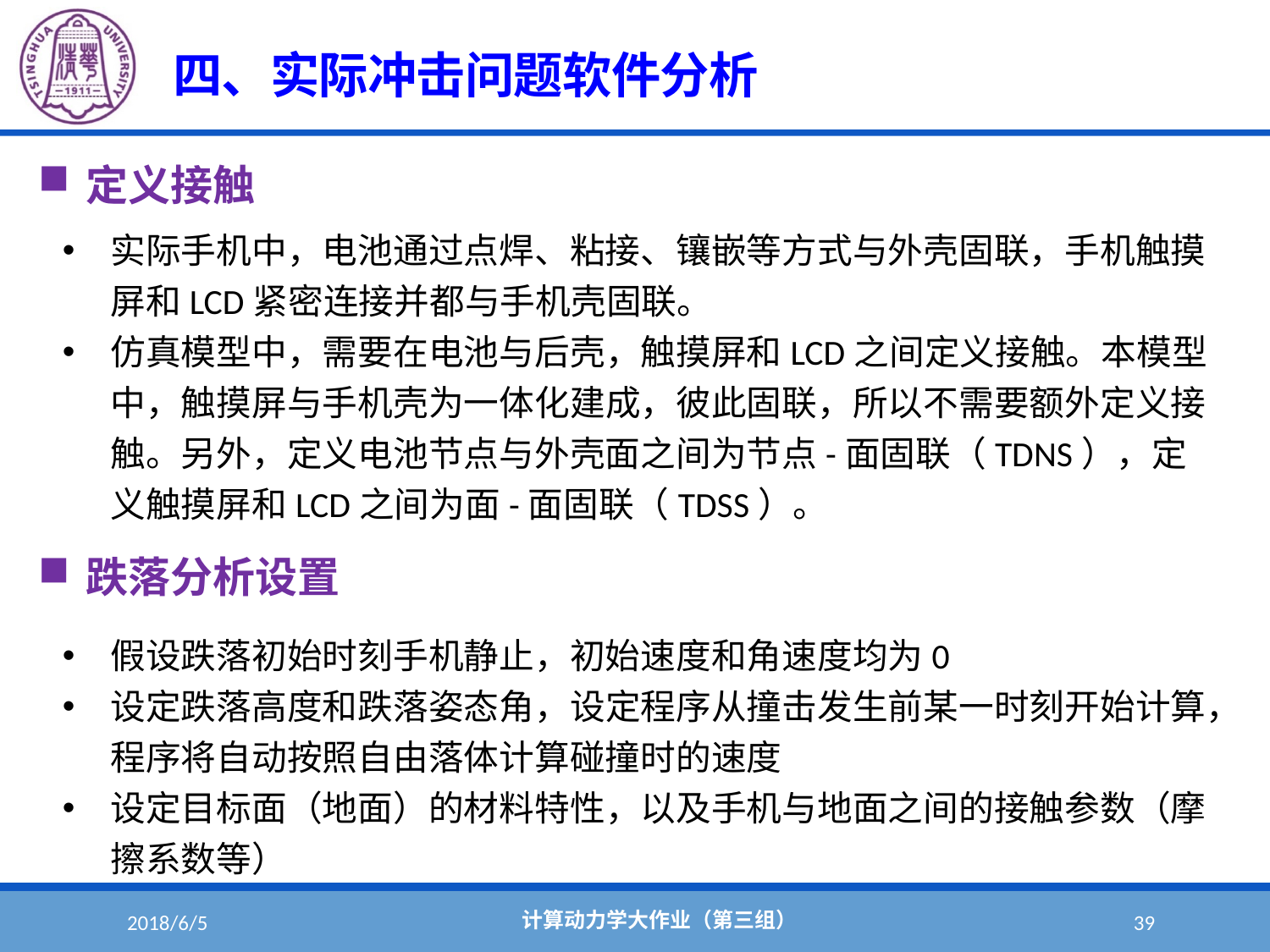

#
四、实际冲击问题软件分析
定义接触
实际手机中，电池通过点焊、粘接、镶嵌等方式与外壳固联，手机触摸屏和LCD紧密连接并都与手机壳固联。
仿真模型中，需要在电池与后壳，触摸屏和LCD之间定义接触。本模型中，触摸屏与手机壳为一体化建成，彼此固联，所以不需要额外定义接触。另外，定义电池节点与外壳面之间为节点-面固联（TDNS），定义触摸屏和LCD之间为面-面固联（TDSS）。
跌落分析设置
假设跌落初始时刻手机静止，初始速度和角速度均为0
设定跌落高度和跌落姿态角，设定程序从撞击发生前某一时刻开始计算，程序将自动按照自由落体计算碰撞时的速度
设定目标面（地面）的材料特性，以及手机与地面之间的接触参数（摩擦系数等）
计算动力学大作业（第三组）
2018/6/5
39